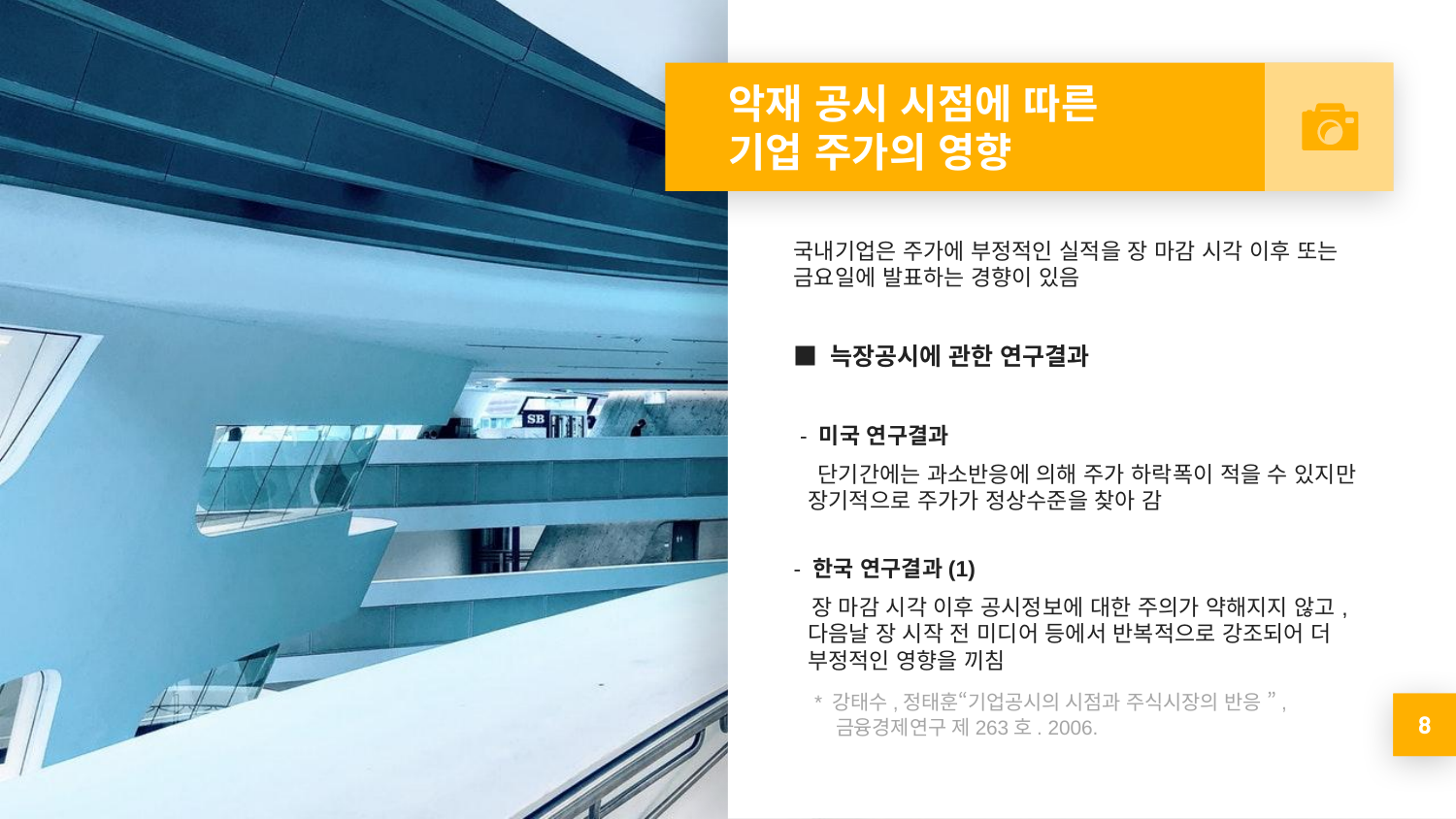

# 악재 공시 시점에 따른 기업 주가의 영향

국내기업은 주가에 부정적인 실적을 장 마감 시각 이후 또는 금요일에 발표하는 경향이 있음

■ 늑장공시에 관한 연구결과

 - 미국 연구결과
   단기간에는 과소반응에 의해 주가 하락폭이 적을 수 있지만 장기적으로 주가가 정상수준을 찾아 감

- 한국 연구결과(1)
  장 마감 시각 이후 공시정보에 대한 주의가 약해지지 않고, 다음날 장 시작 전 미디어 등에서 반복적으로 강조되어 더 부정적인 영향을 끼침
 * 강태수,정태훈“기업공시의 시점과 주식시장의 반응 ”,  금융경제연구 제263호. 2006.

8